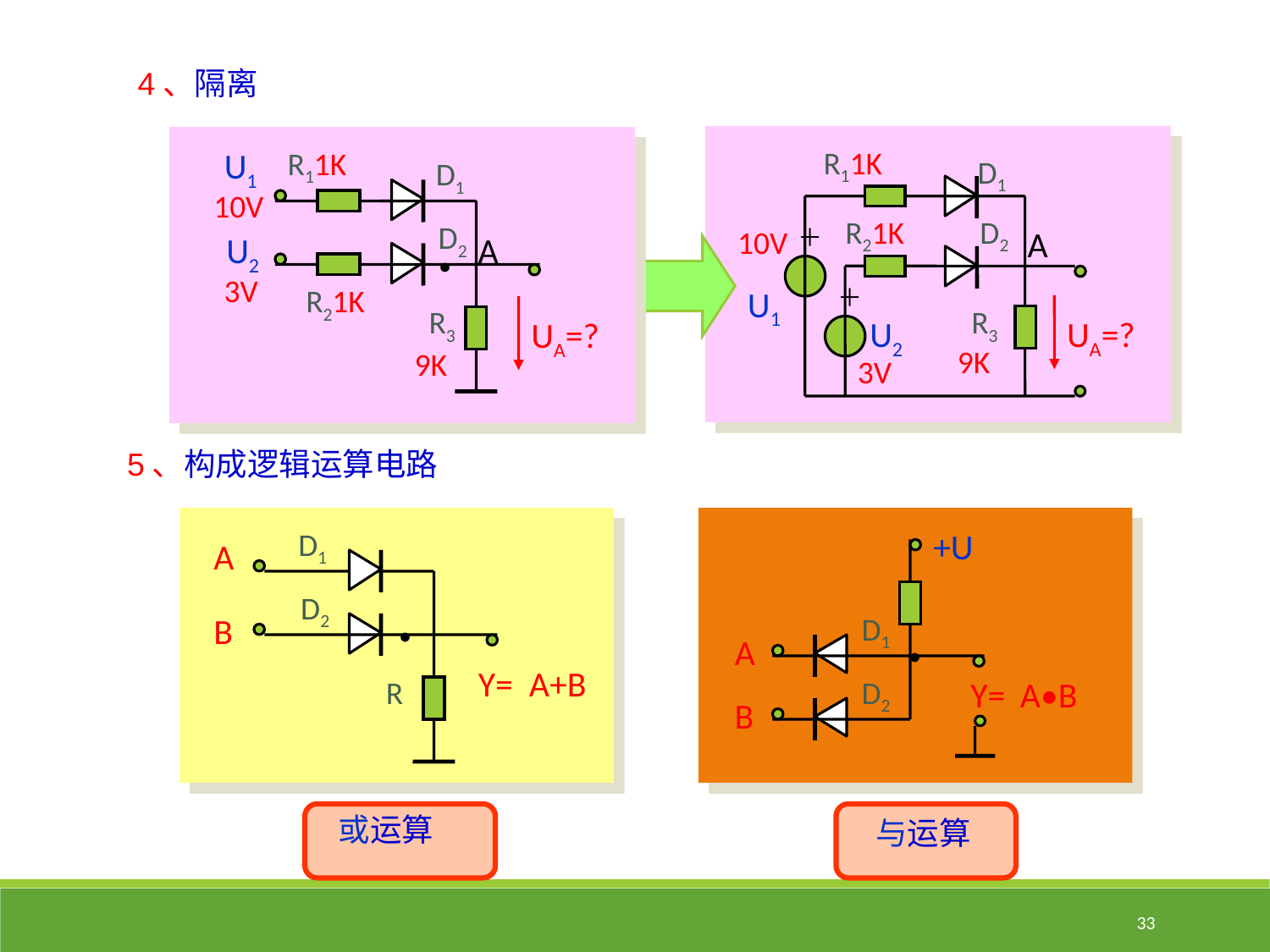

4、隔离

R11K
D1

R21K
D2
10V
＋
A

U1
＋

R3
UA=?
U2

9K
3V

U1
R11K
D1
10V

D2
U2
A

3V

R21K
R3

UA=?
9K

·
设  D1导通，
则 UA=9V， 故   D2截止
D2将U2隔离
5、构成逻辑运算电路

D1
A

D2
B

R

Y=
·

+U

D1
A

D2
Y=
B

·
A+B

或运算
A•B

与运算
33